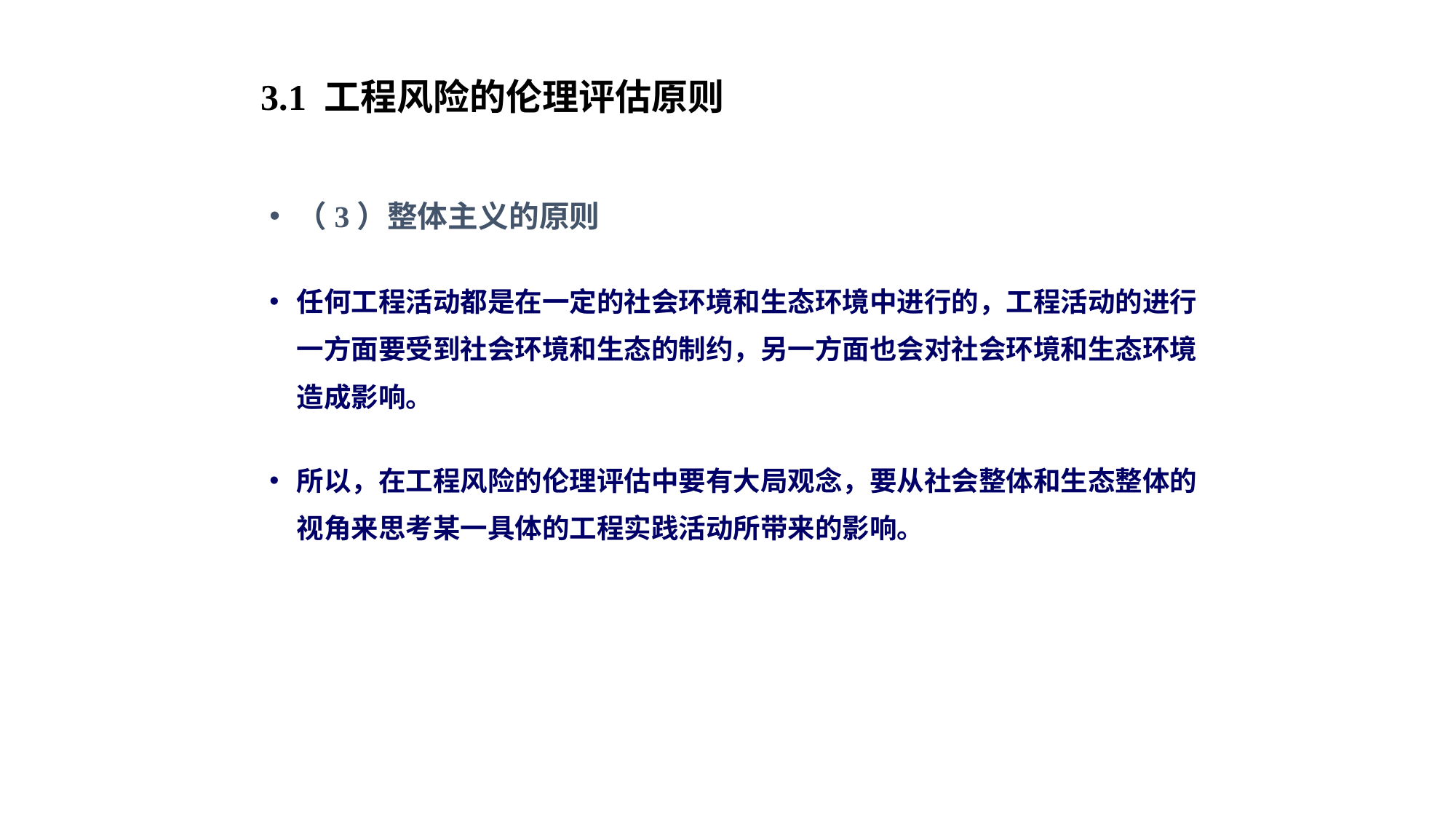

# 3.1 工程风险的伦理评估原则
（3）整体主义的原则
任何工程活动都是在一定的社会环境和生态环境中进行的，工程活动的进行一方面要受到社会环境和生态的制约，另一方面也会对社会环境和生态环境造成影响。
所以，在工程风险的伦理评估中要有大局观念，要从社会整体和生态整体的视角来思考某一具体的工程实践活动所带来的影响。